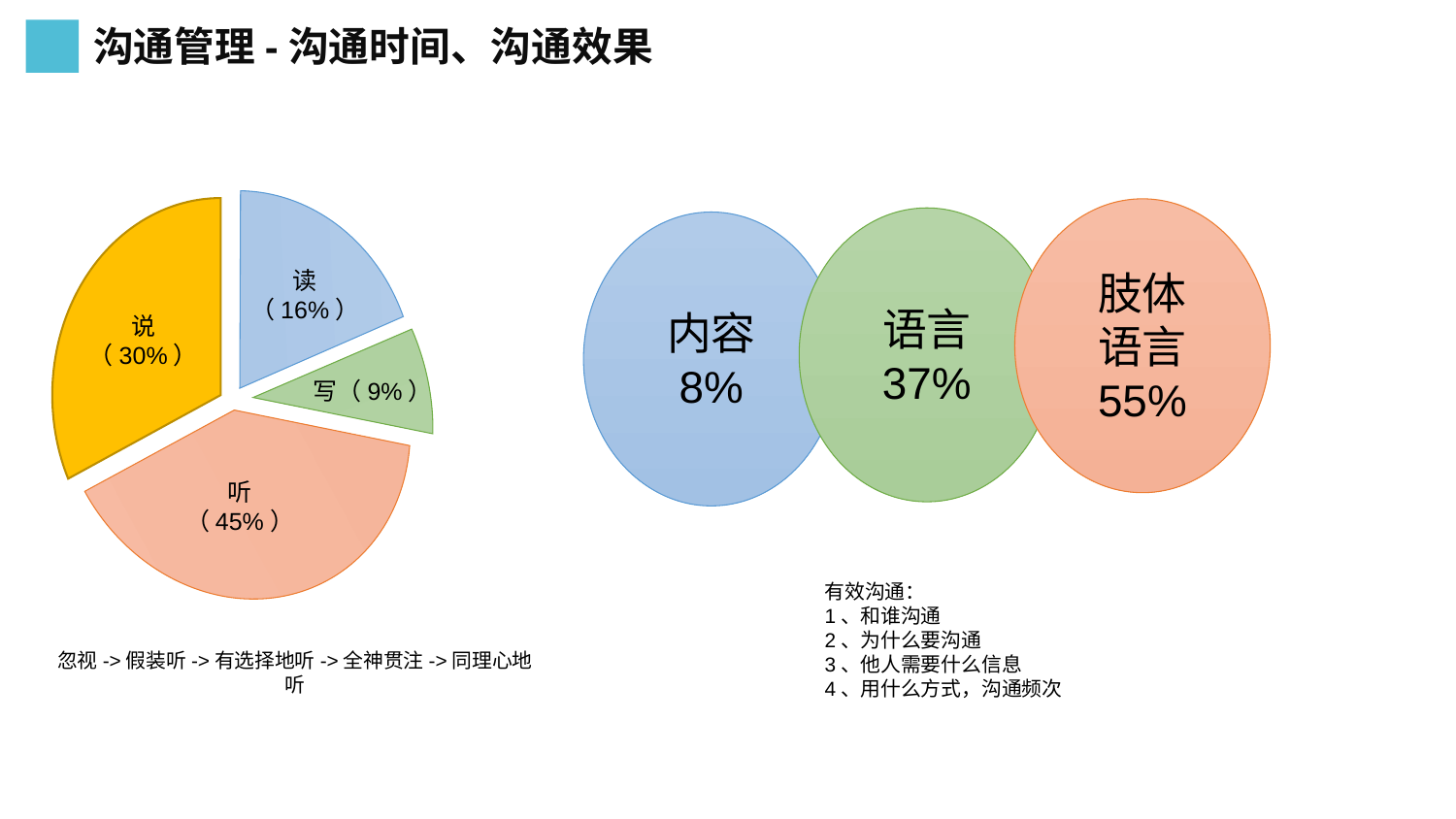

沟通管理-沟通时间、沟通效果

）

读（16%）
说（30%）
写（9%）
听（45%）
肢体
语言
55%
语言
37%
内容
8%
有效沟通：
1、和谁沟通
2、为什么要沟通
3、他人需要什么信息
4、用什么方式，沟通频次
忽视->假装听->有选择地听->全神贯注->同理心地听